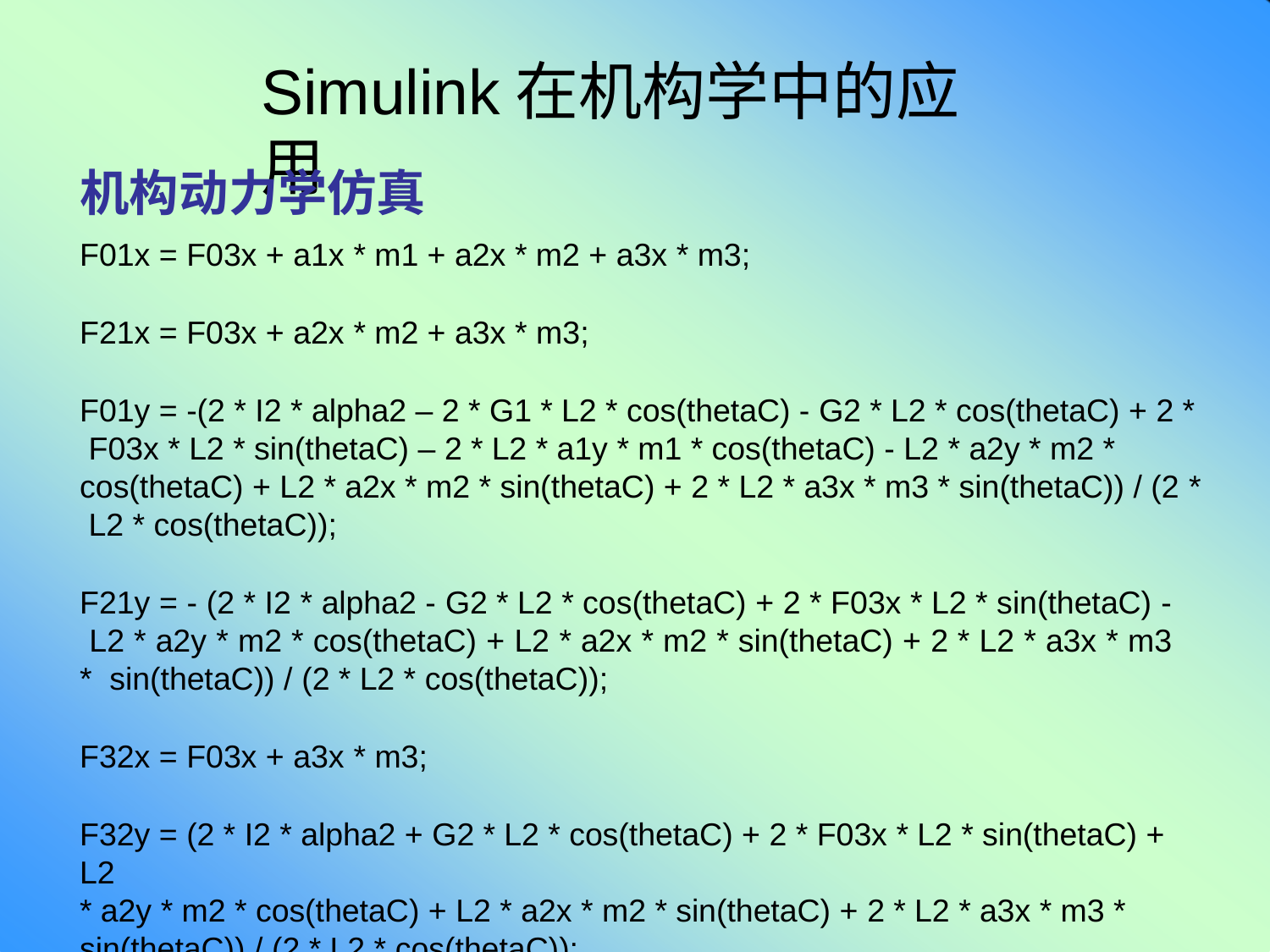

# Simulink在机构学中的应用
机构动力学仿真
F01x = F03x + a1x * m1 + a2x * m2 + a3x * m3;

F21x = F03x + a2x * m2 + a3x * m3;

F01y = -(2 * I2 * alpha2 – 2 * G1 * L2 * cos(thetaC) - G2 * L2 * cos(thetaC) + 2 *  F03x * L2 * sin(thetaC) – 2 * L2 * a1y * m1 * cos(thetaC) - L2 * a2y * m2 *  cos(thetaC) + L2 * a2x * m2 * sin(thetaC) + 2 * L2 * a3x * m3 * sin(thetaC)) / (2 *  L2 * cos(thetaC));

F21y = - (2 * I2 * alpha2 - G2 * L2 * cos(thetaC) + 2 * F03x * L2 * sin(thetaC) -  L2 * a2y * m2 * cos(thetaC) + L2 * a2x * m2 * sin(thetaC) + 2 * L2 * a3x * m3 *  sin(thetaC)) / (2 * L2 * cos(thetaC));

F32x = F03x + a3x * m3;

F32y = (2 * I2 * alpha2 + G2 * L2 * cos(thetaC) + 2 * F03x * L2 * sin(thetaC) + L2
* a2y * m2 * cos(thetaC) + L2 * a2x * m2 * sin(thetaC) + 2 * L2 * a3x * m3 *
sin(thetaC)) / (2 * L2 * cos(thetaC));